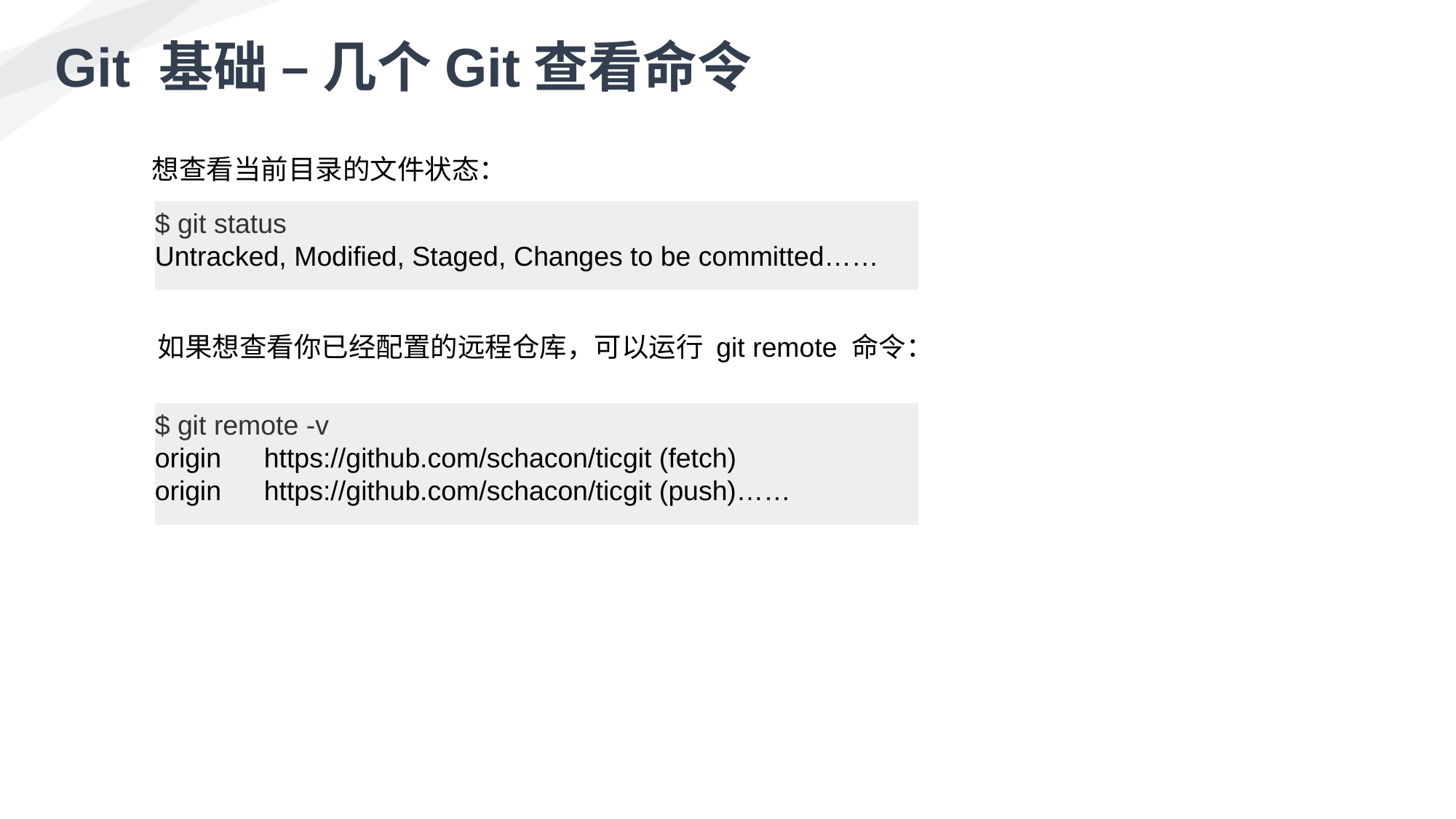

Git 基础 – 几个Git查看命令

想查看当前目录的文件状态：
$ git status
Untracked, Modified, Staged, Changes to be committed……
如果想查看你已经配置的远程仓库，可以运行 git remote 命令：
$ git remote -v
origin	https://github.com/schacon/ticgit (fetch)
origin	https://github.com/schacon/ticgit (push)……